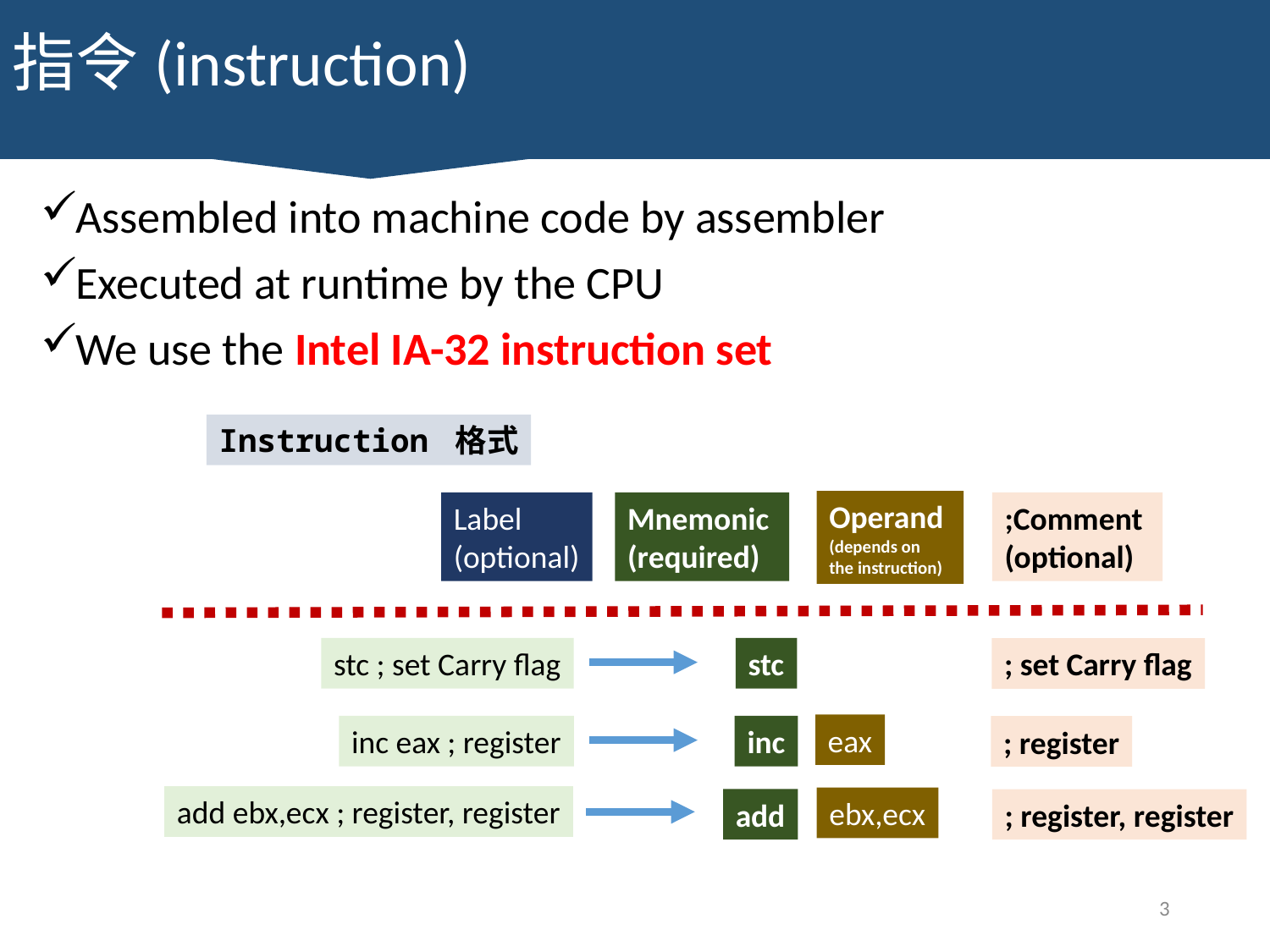

指令(instruction)

Assembled into machine code by assembler
Executed at runtime by the CPU
We use the Intel IA-32 instruction set
Instruction 格式
Operand
(depends on
the instruction)
Mnemonic
(required)
Label
(optional)
;Comment
(optional)
stc ; set Carry flag
stc
; set Carry flag
eax
inc eax ; register
inc
; register
add ebx,ecx ; register, register
ebx,ecx
add
; register, register
3